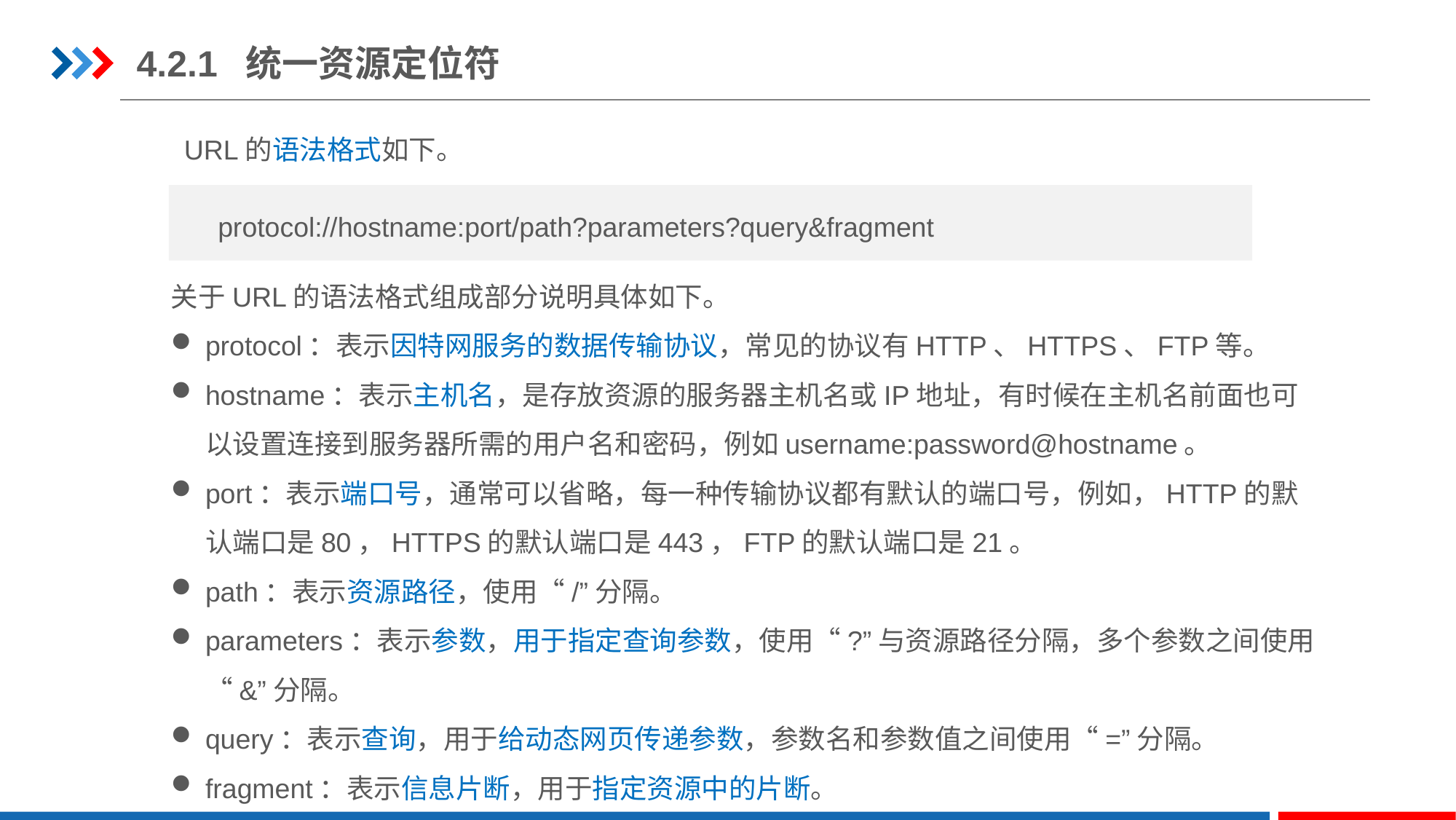

4.2.1	统一资源定位符
URL的语法格式如下。

protocol://hostname:port/path?parameters?query&fragment
关于URL的语法格式组成部分说明具体如下。
protocol：表示因特网服务的数据传输协议，常见的协议有HTTP、HTTPS、FTP等。
hostname：表示主机名，是存放资源的服务器主机名或IP地址，有时候在主机名前面也可以设置连接到服务器所需的用户名和密码，例如username:password@hostname。
port：表示端口号，通常可以省略，每一种传输协议都有默认的端口号，例如，HTTP的默认端口是80，HTTPS的默认端口是443，FTP的默认端口是21。
path：表示资源路径，使用“/”分隔。
parameters：表示参数，用于指定查询参数，使用“?”与资源路径分隔，多个参数之间使用“&”分隔。
query：表示查询，用于给动态网页传递参数，参数名和参数值之间使用“=”分隔。
fragment：表示信息片断，用于指定资源中的片断。